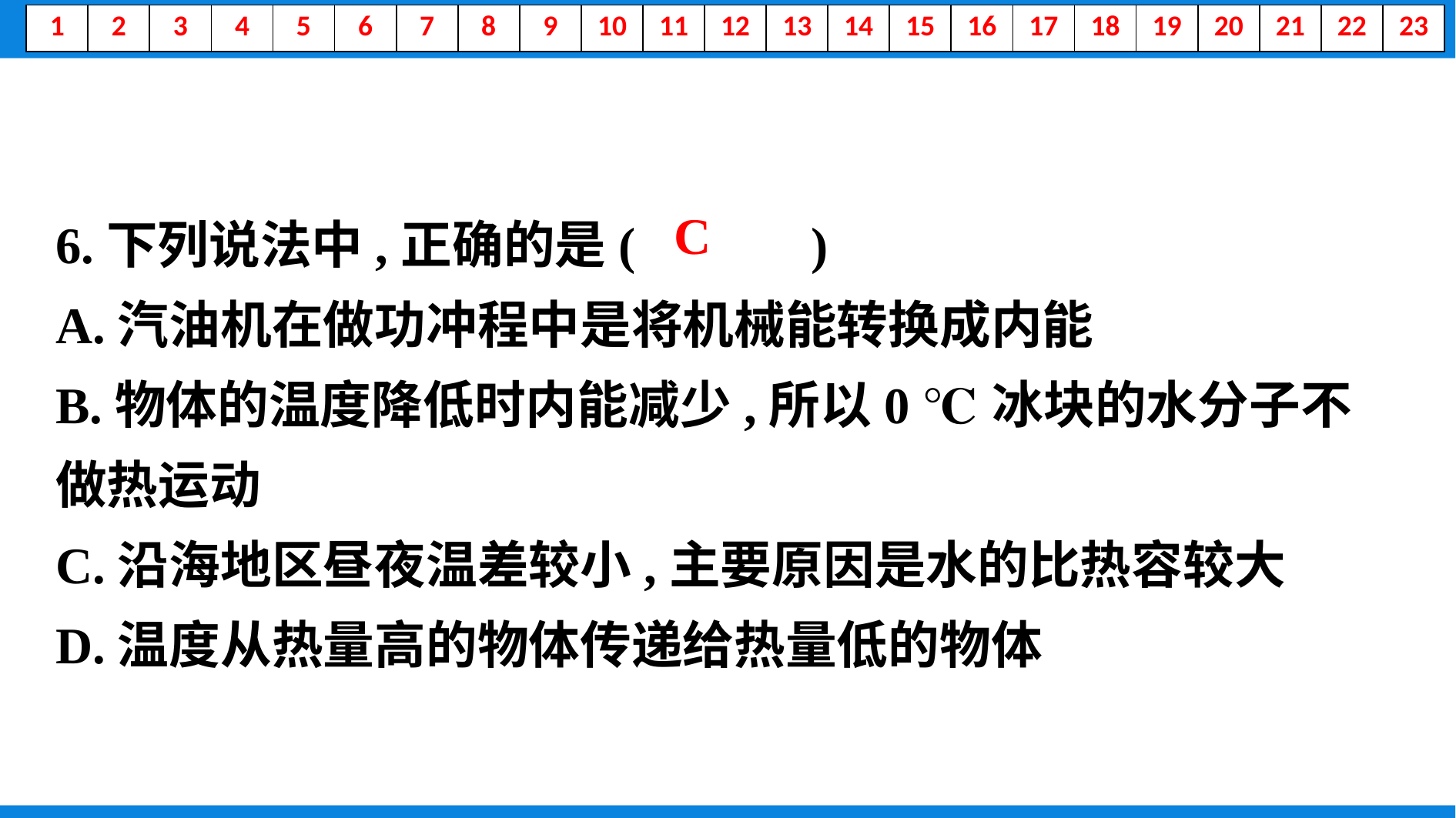

6.下列说法中,正确的是( 　   　)
A.汽油机在做功冲程中是将机械能转换成内能
B.物体的温度降低时内能减少,所以0 ℃冰块的水分子不做热运动
C.沿海地区昼夜温差较小,主要原因是水的比热容较大
D.温度从热量高的物体传递给热量低的物体
 　C